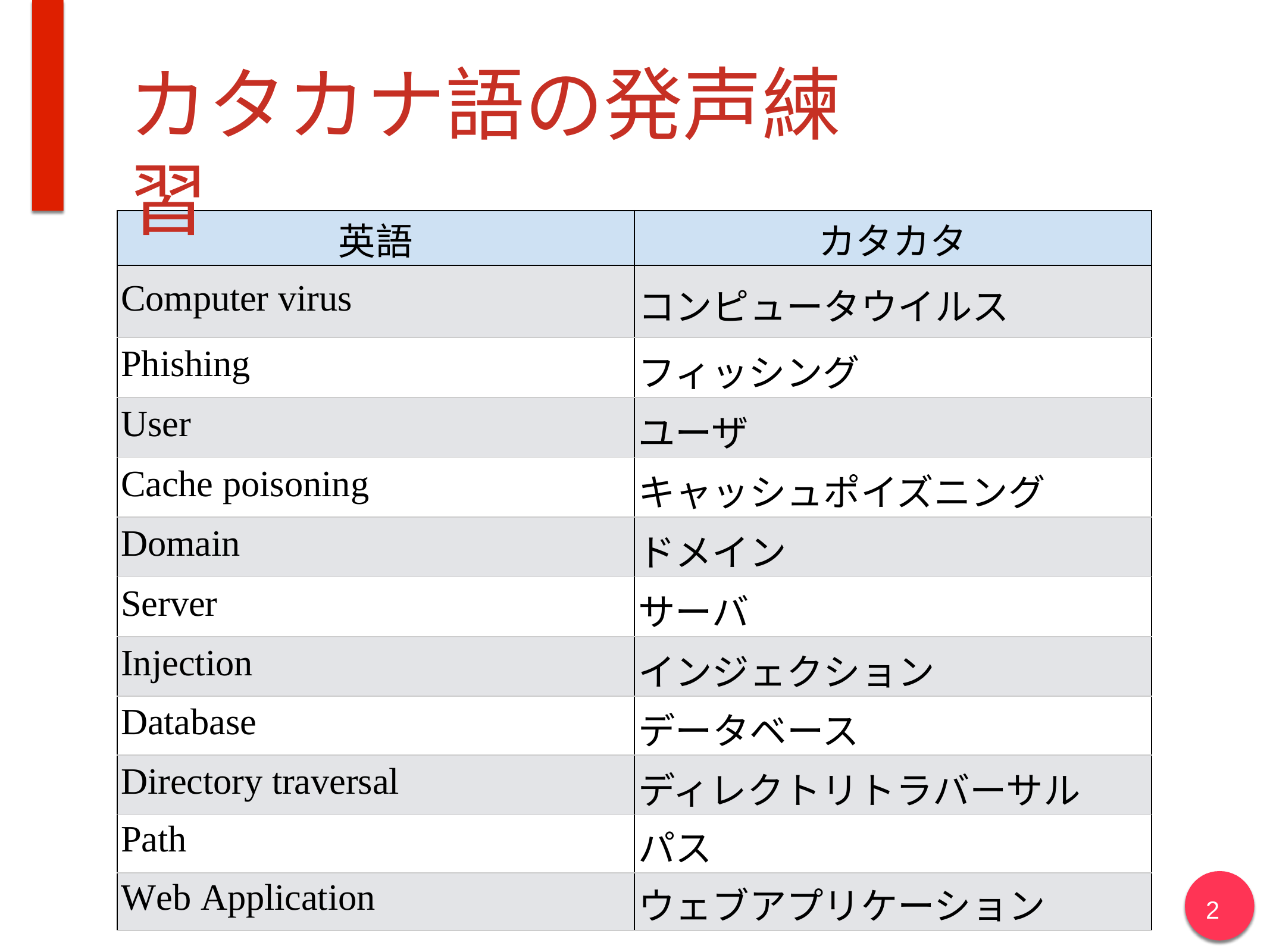

# カタカナ語の発声練習
| 英語 | カタカタ |
| --- | --- |
| Computer virus | コンピュータウイルス |
| Phishing | フィッシング |
| User | ユーザ |
| Cache poisoning | キャッシュポイズニング |
| Domain | ドメイン |
| Server | サーバ |
| Injection | インジェクション |
| Database | データベース |
| Directory traversal | ディレクトリトラバーサル |
| Path | パス |
| Web Application | ウェブアプリケーション |
2